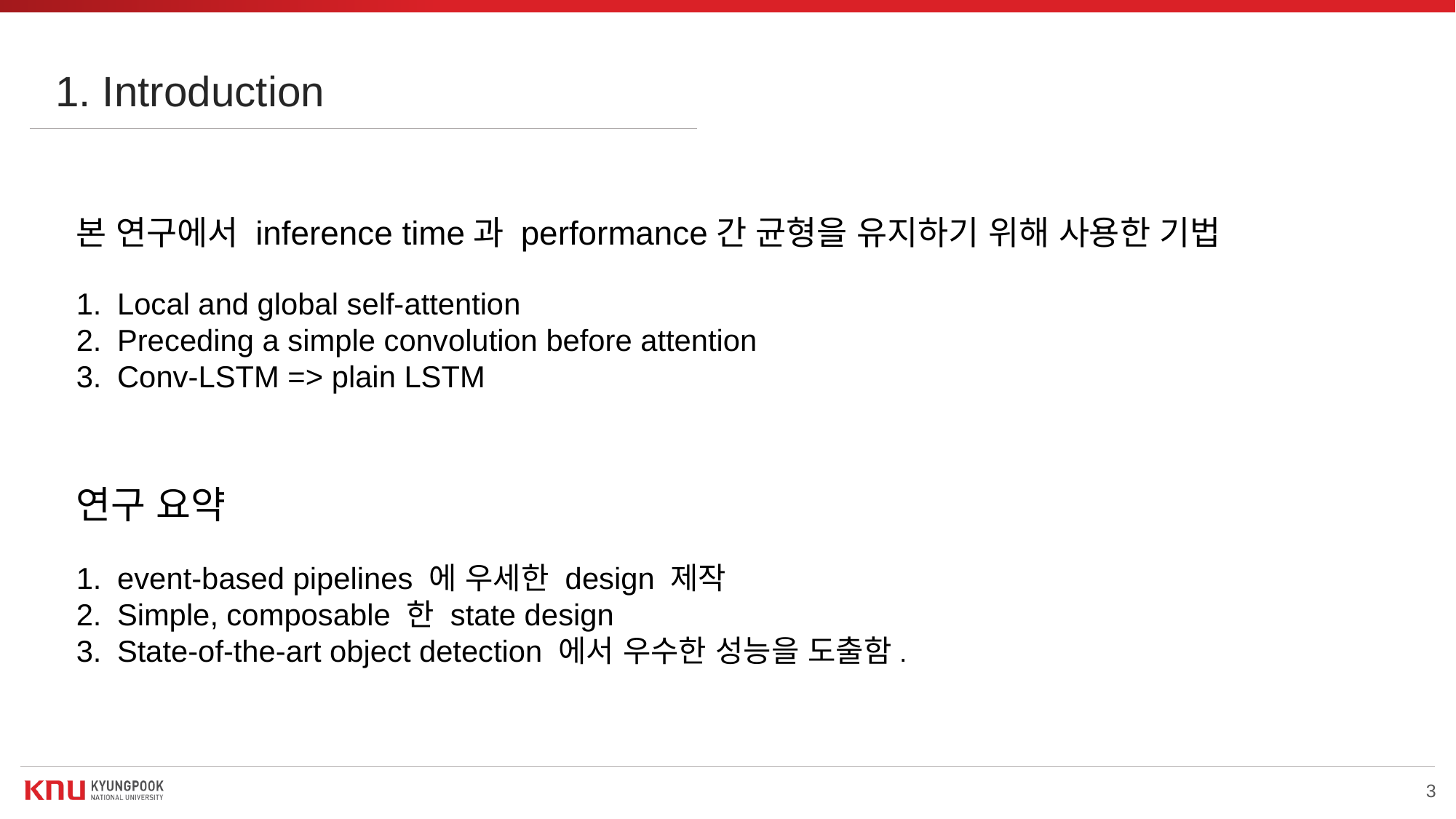

1. Introduction
본 연구에서 inference time과 performance간 균형을 유지하기 위해 사용한 기법

Local and global self-attention
Preceding a simple convolution before attention
Conv-LSTM => plain LSTM
연구 요약

event-based pipelines 에 우세한 design 제작
Simple, composable 한 state design
State-of-the-art object detection 에서 우수한 성능을 도출함.
3